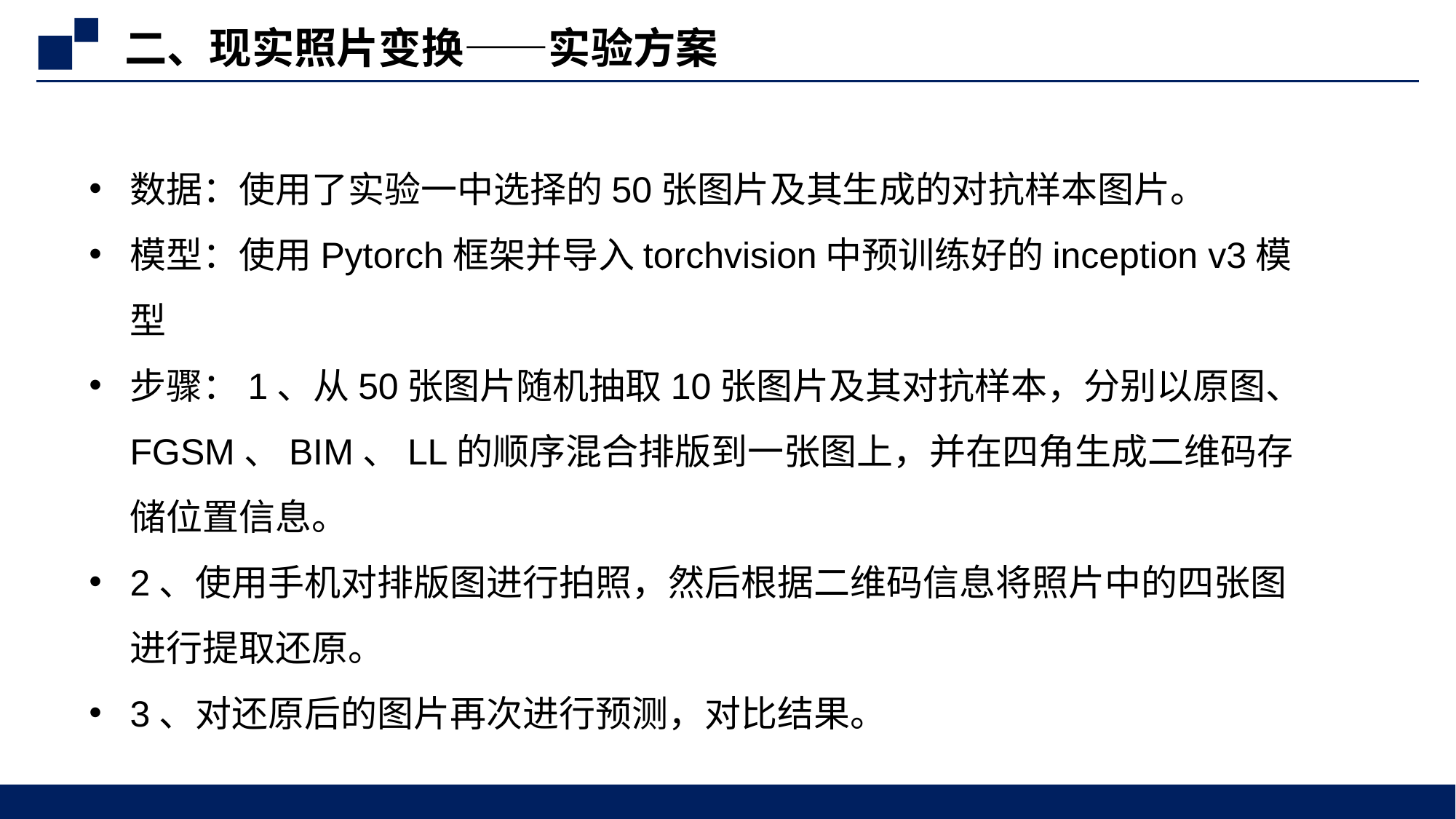

二、现实照片变换——实验方案
数据：使用了实验一中选择的50张图片及其生成的对抗样本图片。
模型：使用Pytorch框架并导入torchvision中预训练好的inception v3模型
步骤：1、从50张图片随机抽取10张图片及其对抗样本，分别以原图、FGSM、BIM、LL的顺序混合排版到一张图上，并在四角生成二维码存储位置信息。
2、使用手机对排版图进行拍照，然后根据二维码信息将照片中的四张图进行提取还原。
3、对还原后的图片再次进行预测，对比结果。